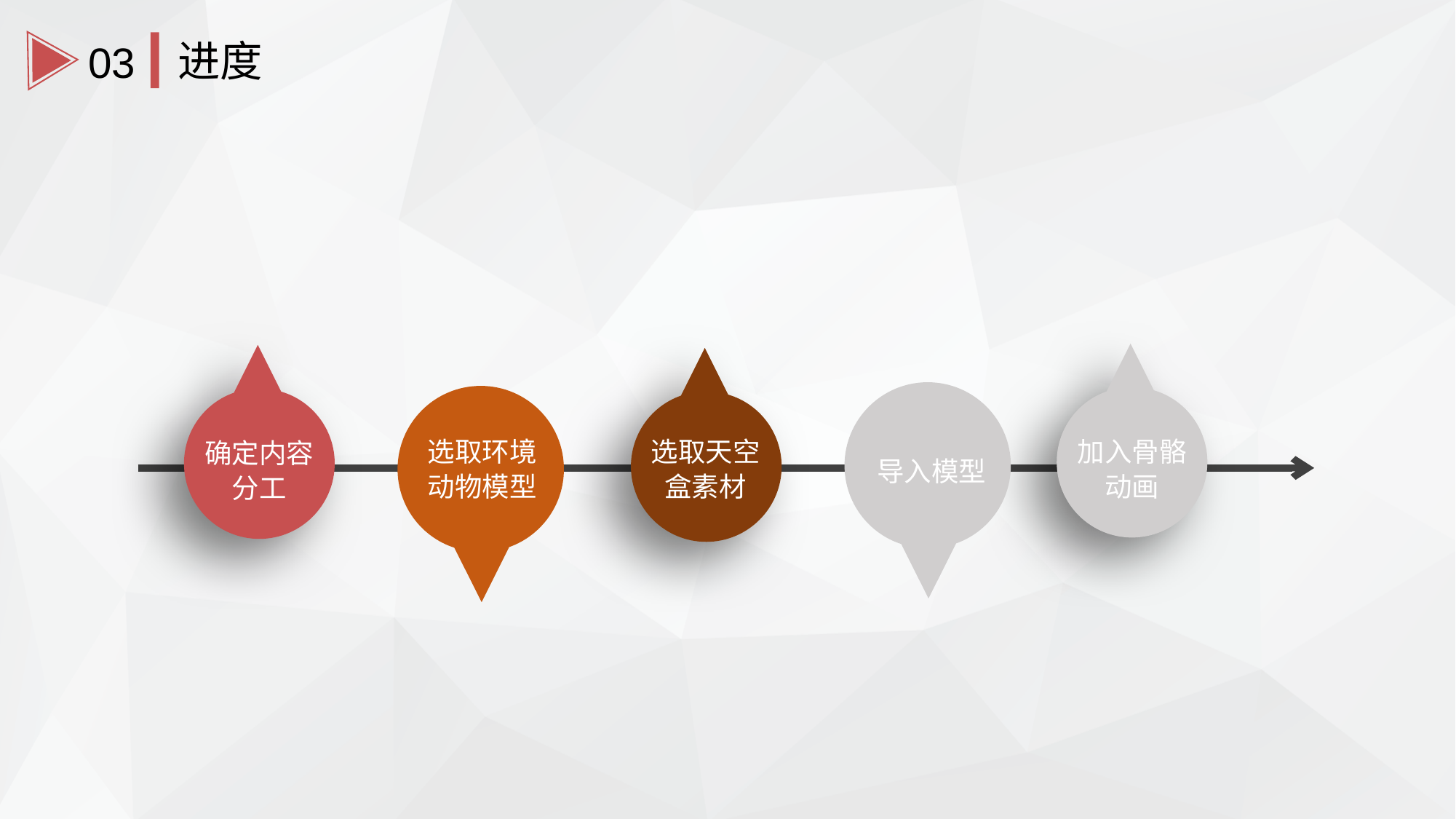

进度
03

选取环境动物模型
选取天空盒素材
加入骨骼动画
确定内容分工
导入模型